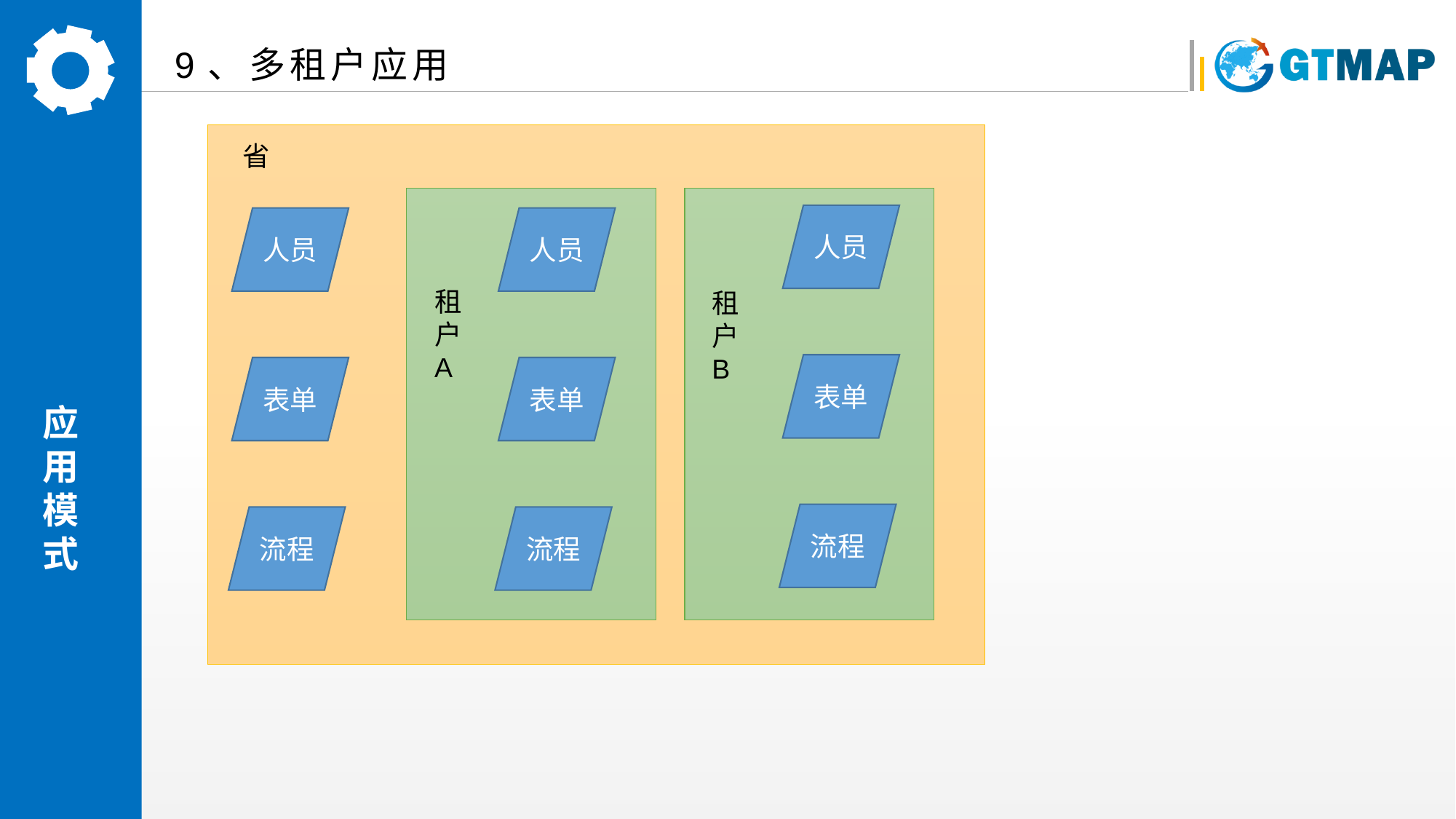

9、多租户应用

省

人员
人员
人员
租
户
A
租
户
B
表单
表单
表单
流程
流程
流程